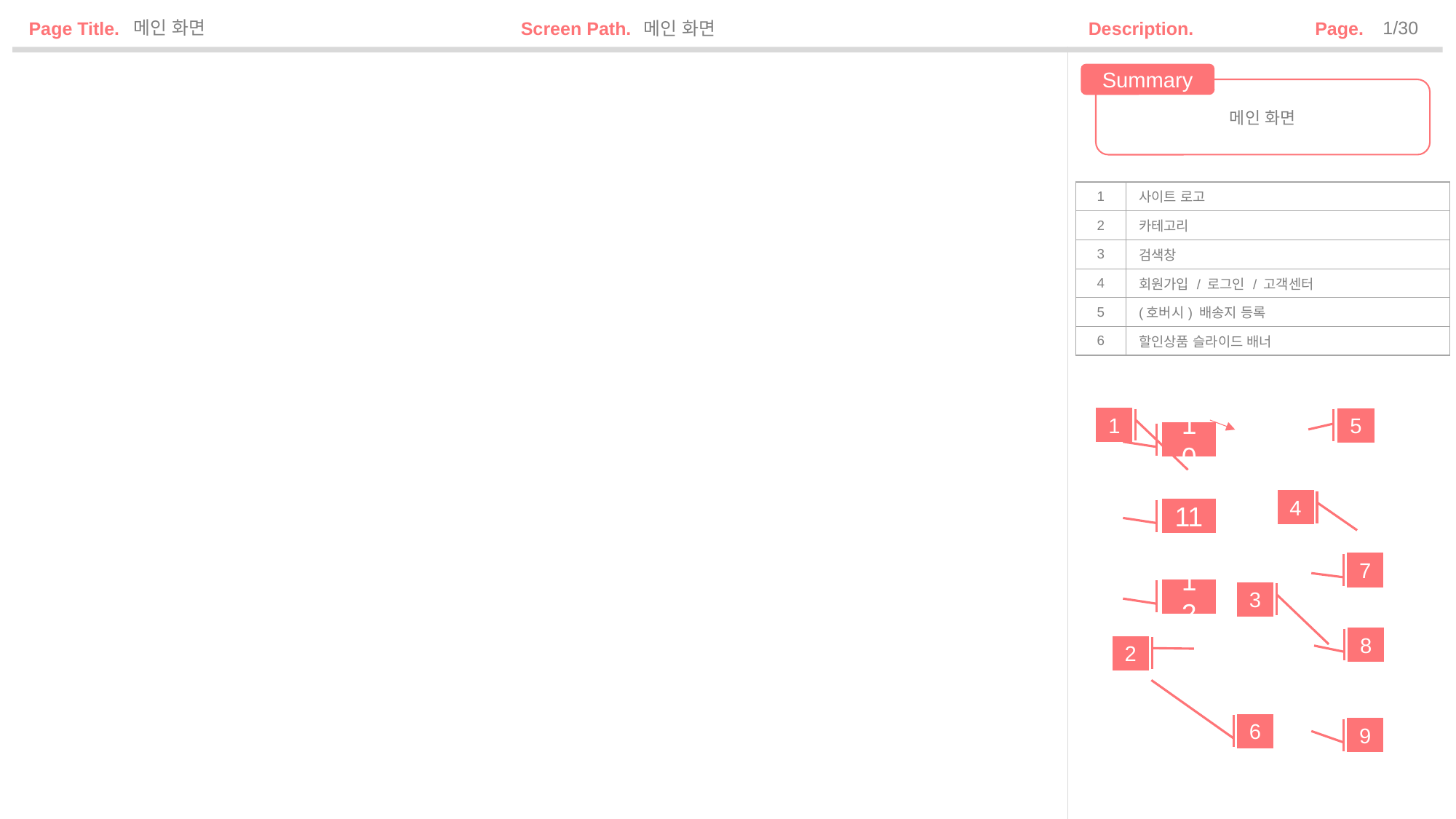

메인 화면
1/30
메인 화면
Description.
Page.
Page Title.
Screen Path.

Summary
메인 화면
| 1 | 사이트 로고 |
| --- | --- |
| 2 | 카테고리 |
| 3 | 검색창 |
| 4 | 회원가입 / 로그인 / 고객센터 |
| 5 | (호버시) 배송지 등록 |
| 6 | 할인상품 슬라이드 배너 |
1
5
10
4
11
7
12
3
8
2
6
9